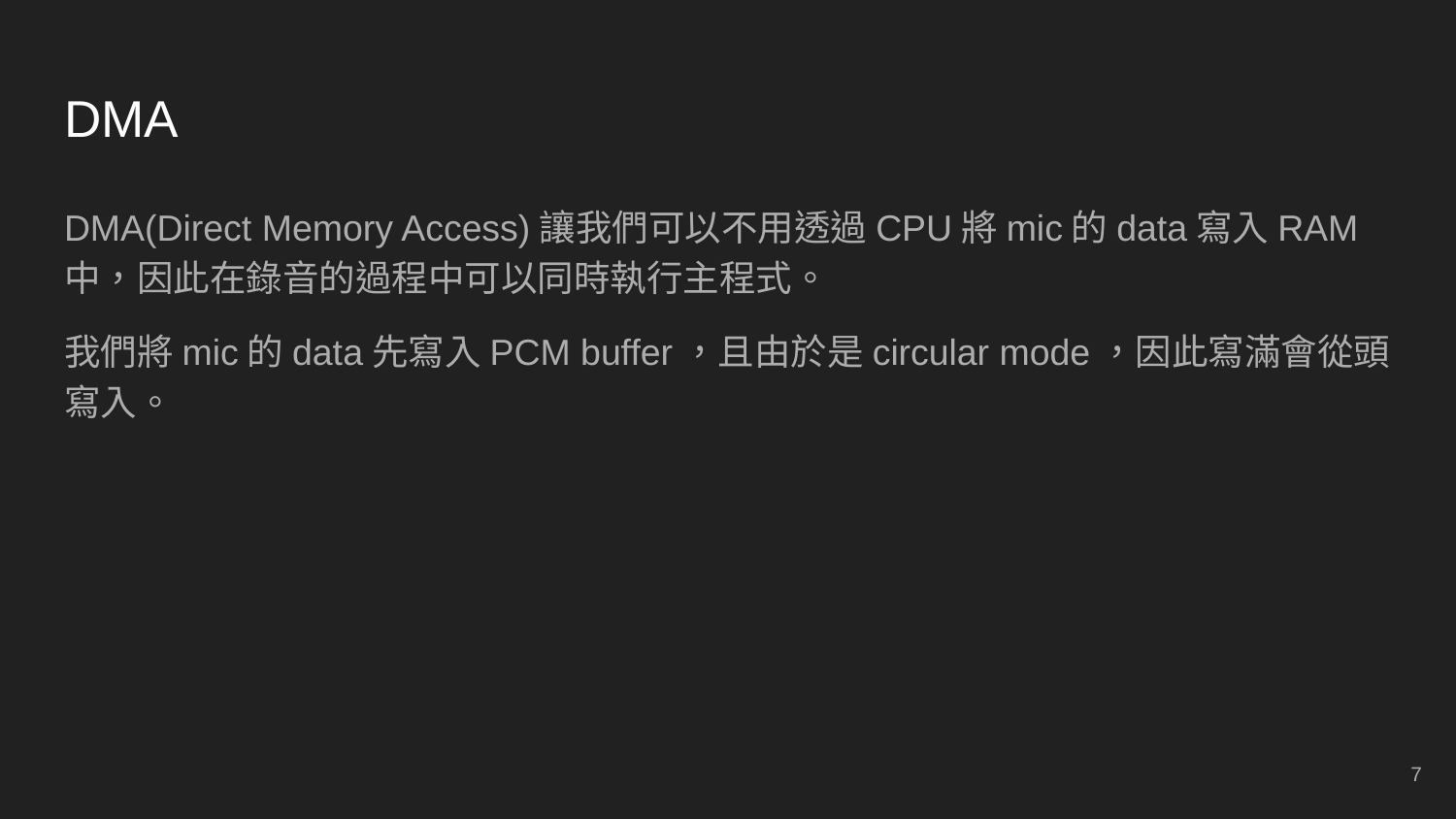

# DMA
DMA(Direct Memory Access)讓我們可以不用透過CPU將mic的data寫入RAM中，因此在錄音的過程中可以同時執行主程式。
我們將mic的data先寫入PCM buffer，且由於是circular mode，因此寫滿會從頭寫入。

7